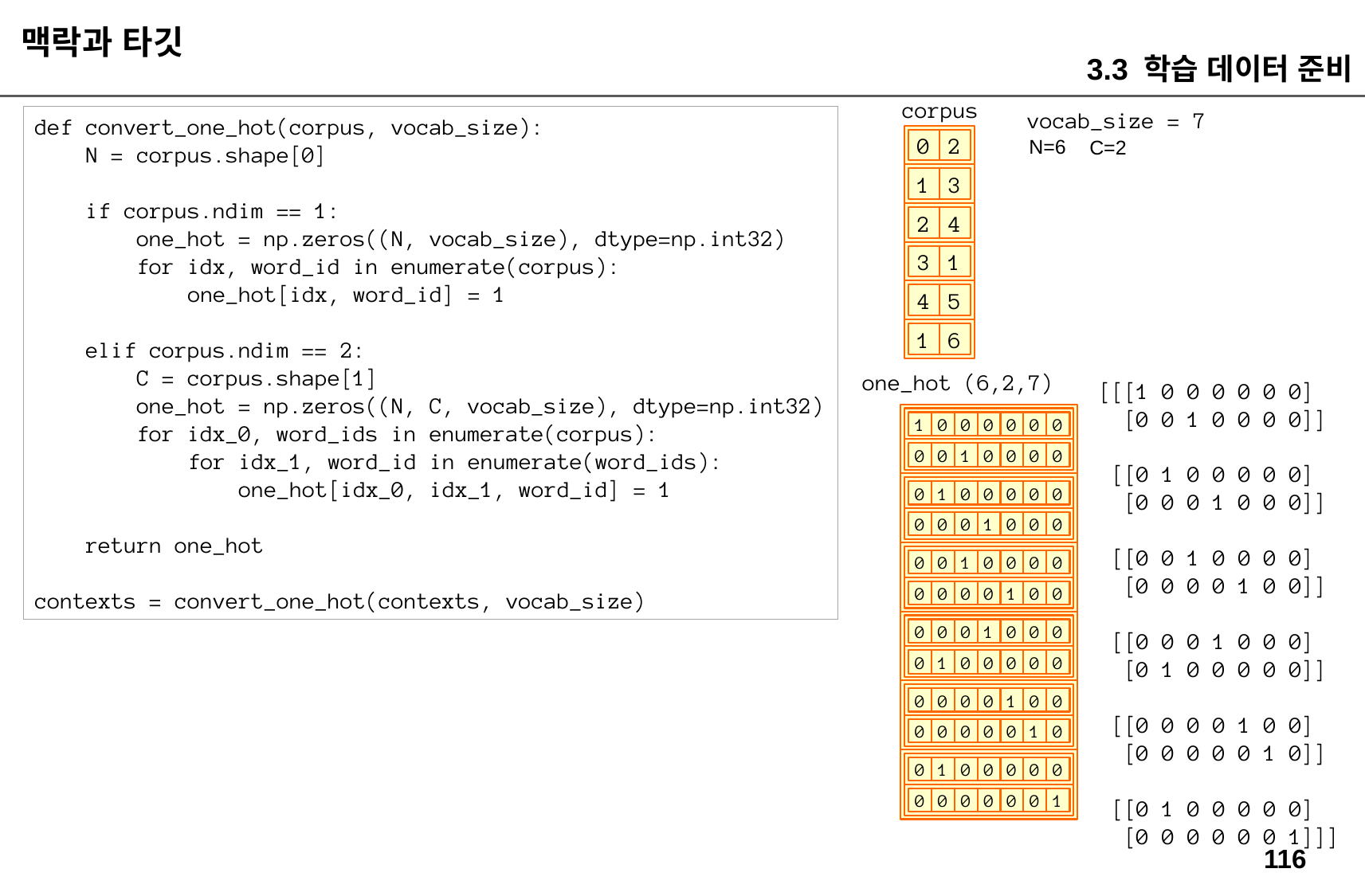

맥락과 타깃
3.3 학습 데이터 준비
corpus
vocab_size = 7
def convert_one_hot(corpus, vocab_size):
    N = corpus.shape[0]

    if corpus.ndim == 1:
        one_hot = np.zeros((N, vocab_size), dtype=np.int32)
        for idx, word_id in enumerate(corpus):
            one_hot[idx, word_id] = 1

    elif corpus.ndim == 2:
        C = corpus.shape[1]
        one_hot = np.zeros((N, C, vocab_size), dtype=np.int32)
        for idx_0, word_ids in enumerate(corpus):
            for idx_1, word_id in enumerate(word_ids):
                one_hot[idx_0, idx_1, word_id] = 1

    return one_hot

contexts = convert_one_hot(contexts, vocab_size)

N=6
C=2
0
2

1
3

2
4

3
1

4
5

1
6
one_hot (6,2,7)
[[[1 0 0 0 0 0 0]
  [0 0 1 0 0 0 0]]

 [[0 1 0 0 0 0 0]
  [0 0 0 1 0 0 0]]

 [[0 0 1 0 0 0 0]
  [0 0 0 0 1 0 0]]

 [[0 0 0 1 0 0 0]
  [0 1 0 0 0 0 0]]

 [[0 0 0 0 1 0 0]
  [0 0 0 0 0 1 0]]

 [[0 1 0 0 0 0 0]
  [0 0 0 0 0 0 1]]]

1
0
0
0
0
0
0

0
0
1
0
0
0
0

0
1
0
0
0
0
0

0
0
0
1
0
0
0

0
0
1
0
0
0
0

0
0
0
0
1
0
0

0
0
0
1
0
0
0

0
1
0
0
0
0
0

0
0
0
0
1
0
0

0
0
0
0
0
1
0

0
1
0
0
0
0
0

0
0
0
0
0
0
1